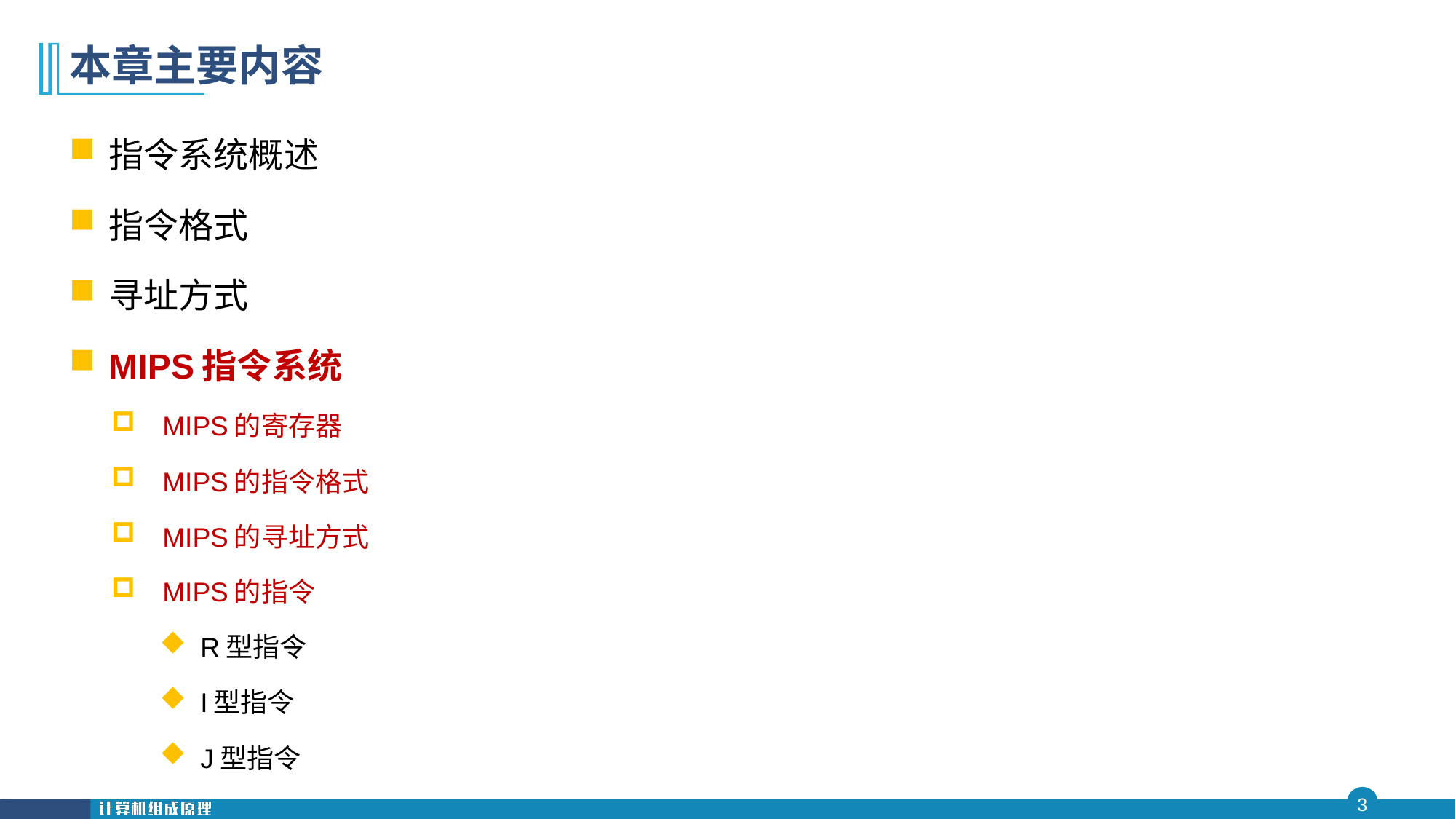

# 本章主要内容
指令系统概述
指令格式
寻址方式
MIPS指令系统
MIPS的寄存器
MIPS的指令格式
MIPS的寻址方式
MIPS的指令
R型指令
I型指令
J型指令